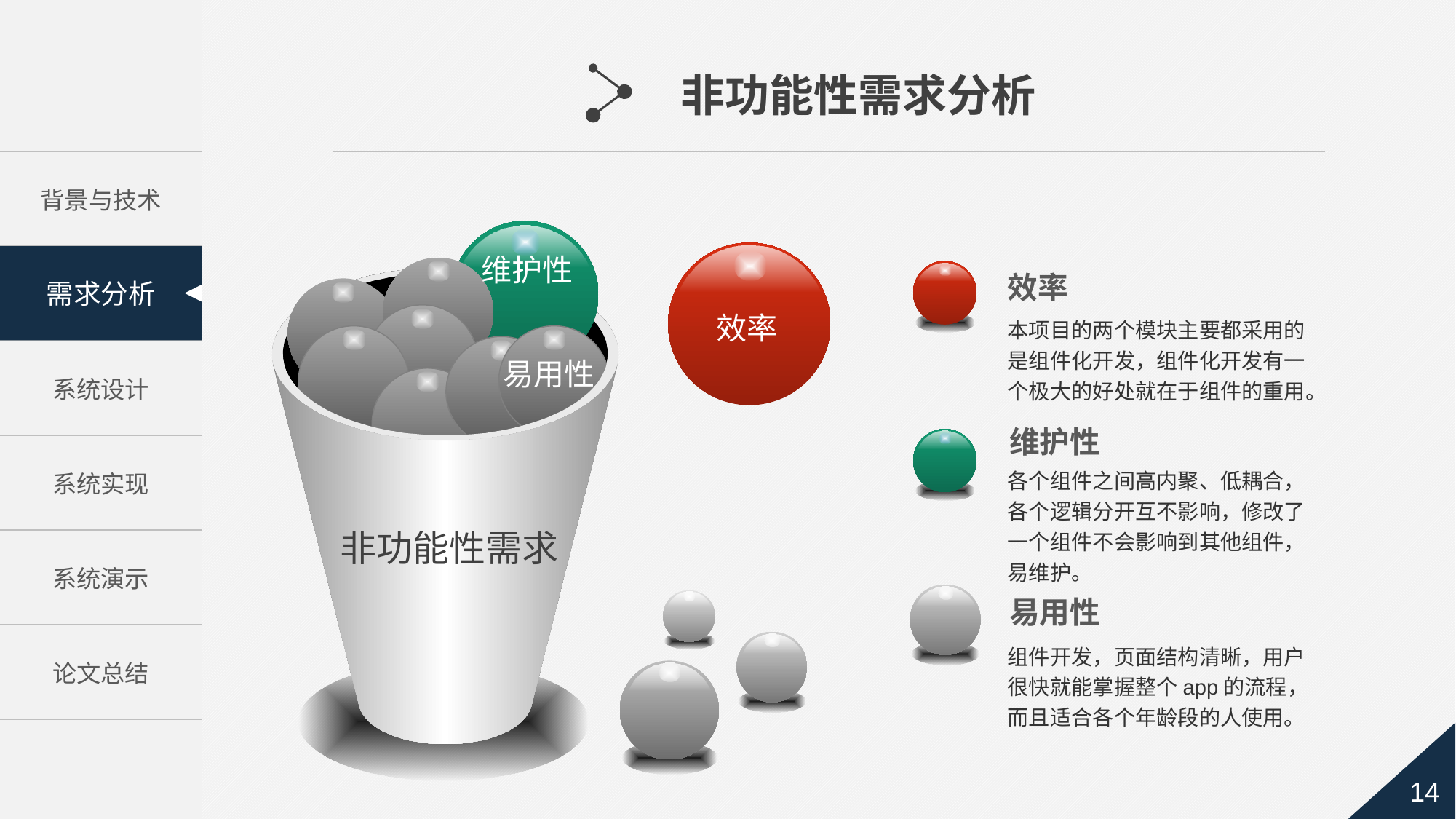

非功能性需求分析

维护性

效率
效率
本项目的两个模块主要都采用的是组件化开发，组件化开发有一个极大的好处就在于组件的重用。
易用性
维护性

各个组件之间高内聚、低耦合，各个逻辑分开互不影响，修改了一个组件不会影响到其他组件，易维护。
非功能性需求

易用性

组件开发，页面结构清晰，用户很快就能掌握整个app的流程，而且适合各个年龄段的人使用。